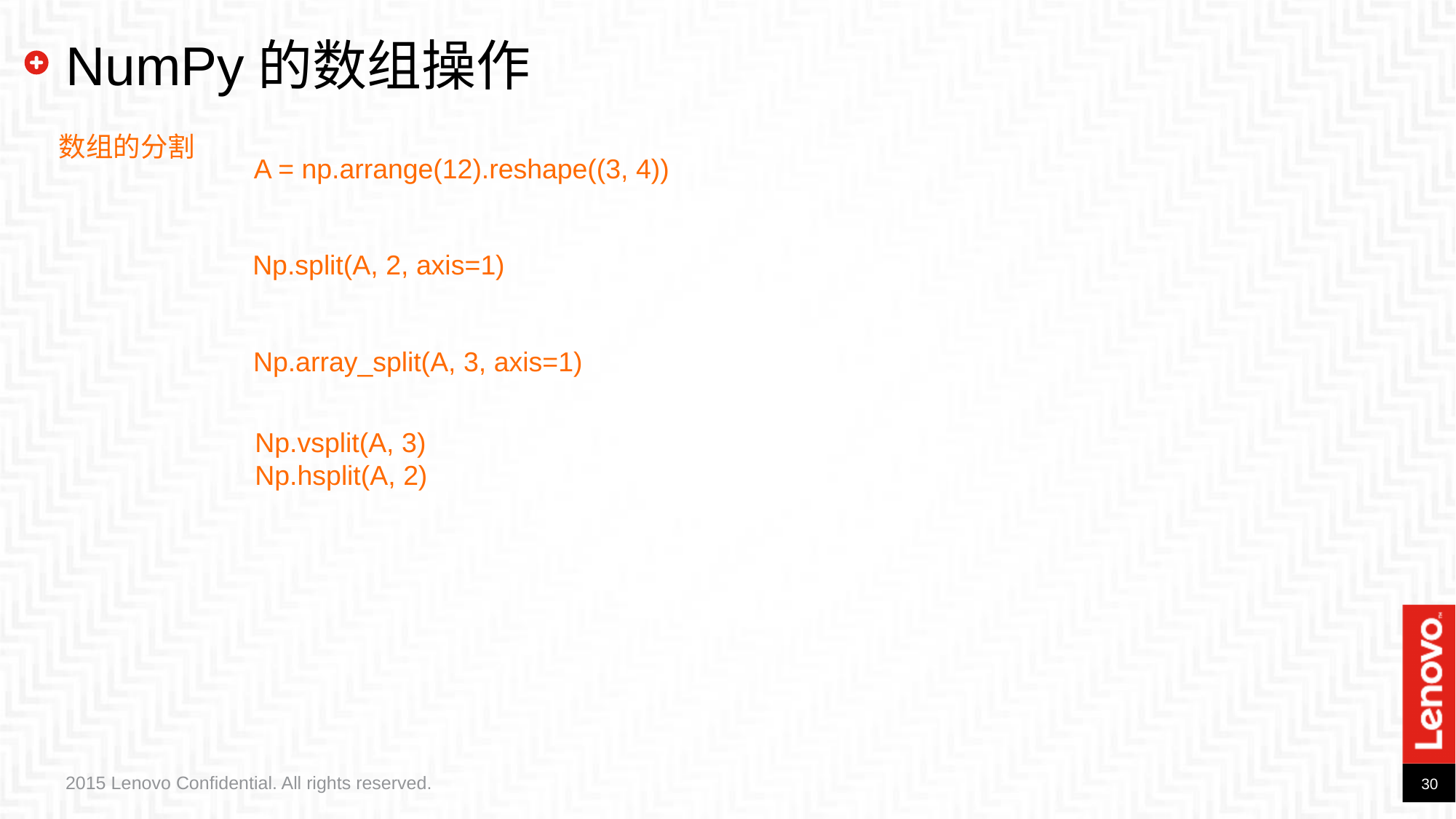

# NumPy的数组操作
数组的分割
A = np.arrange(12).reshape((3, 4))
Np.split(A, 2, axis=1)
Np.array_split(A, 3, axis=1)
Np.vsplit(A, 3)
Np.hsplit(A, 2)
2015 Lenovo Confidential. All rights reserved.